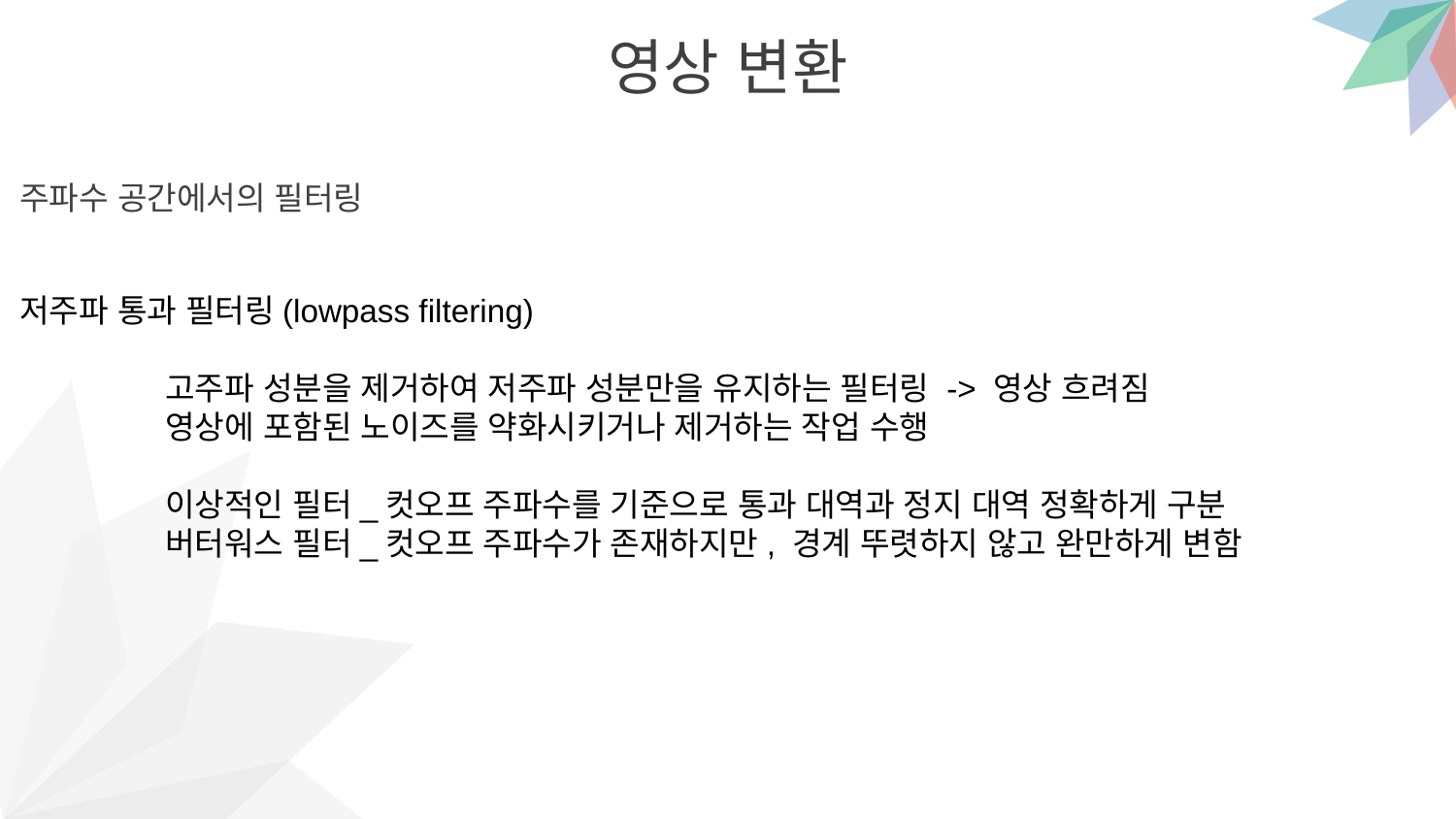

영상 변환
주파수 공간에서의 필터링
저주파 통과 필터링(lowpass filtering)

	고주파 성분을 제거하여 저주파 성분만을 유지하는 필터링 -> 영상 흐려짐
	영상에 포함된 노이즈를 약화시키거나 제거하는 작업 수행

	이상적인 필터_컷오프 주파수를 기준으로 통과 대역과 정지 대역 정확하게 구분
	버터워스 필터_컷오프 주파수가 존재하지만, 경계 뚜렷하지 않고 완만하게 변함